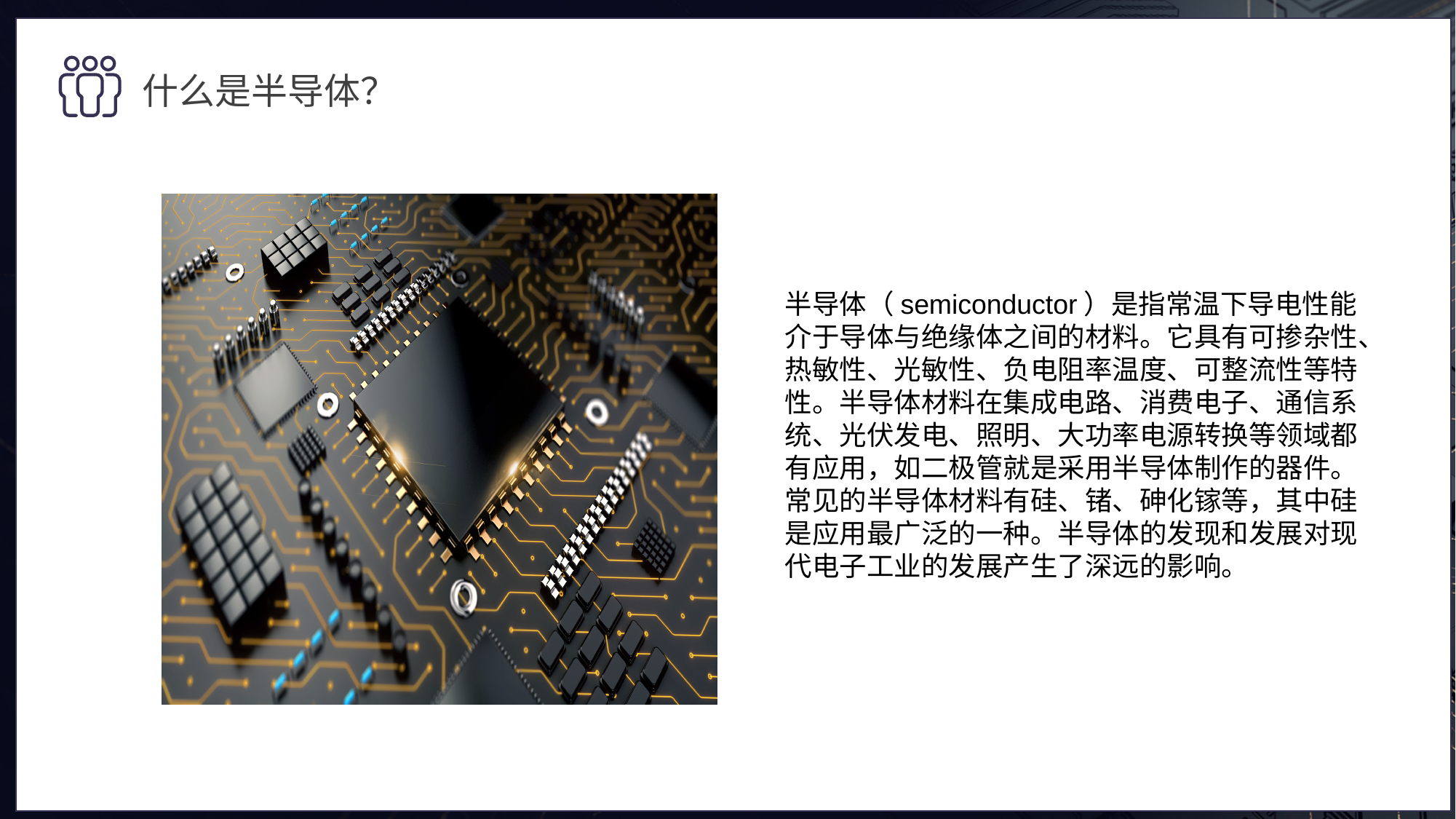

什么是半导体？

半导体（semiconductor）是指常温下导电性能介于导体与绝缘体之间的材料。它具有可掺杂性、热敏性、光敏性、负电阻率温度、可整流性等特性。半导体材料在集成电路、消费电子、通信系统、光伏发电、照明、大功率电源转换等领域都有应用，如二极管就是采用半导体制作的器件。常见的半导体材料有硅、锗、砷化镓等，其中硅是应用最广泛的一种。半导体的发现和发展对现代电子工业的发展产生了深远的影响。